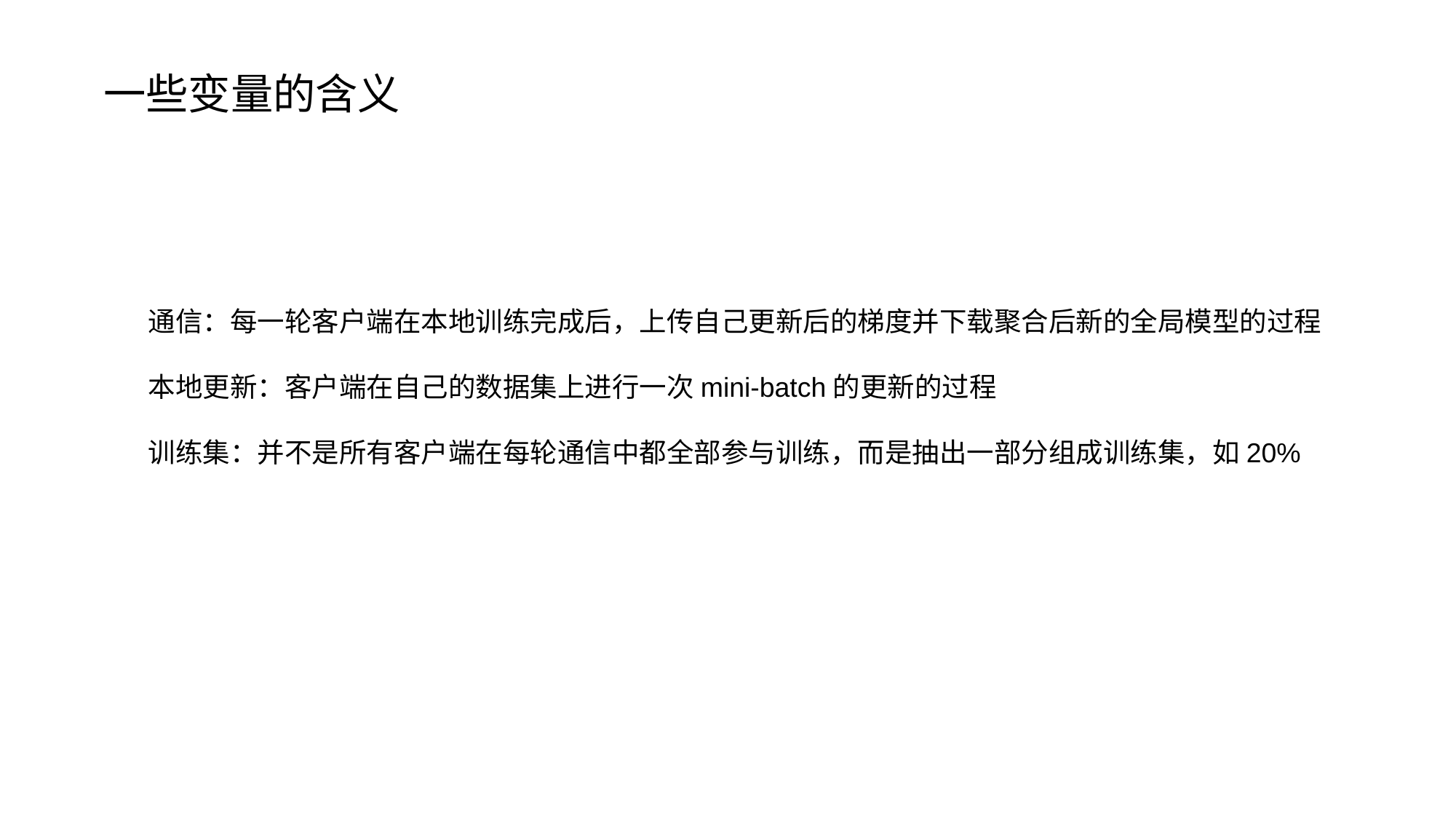

一些变量的含义
通信：每一轮客户端在本地训练完成后，上传自己更新后的梯度并下载聚合后新的全局模型的过程

本地更新：客户端在自己的数据集上进行一次mini-batch的更新的过程

训练集：并不是所有客户端在每轮通信中都全部参与训练，而是抽出一部分组成训练集，如20%